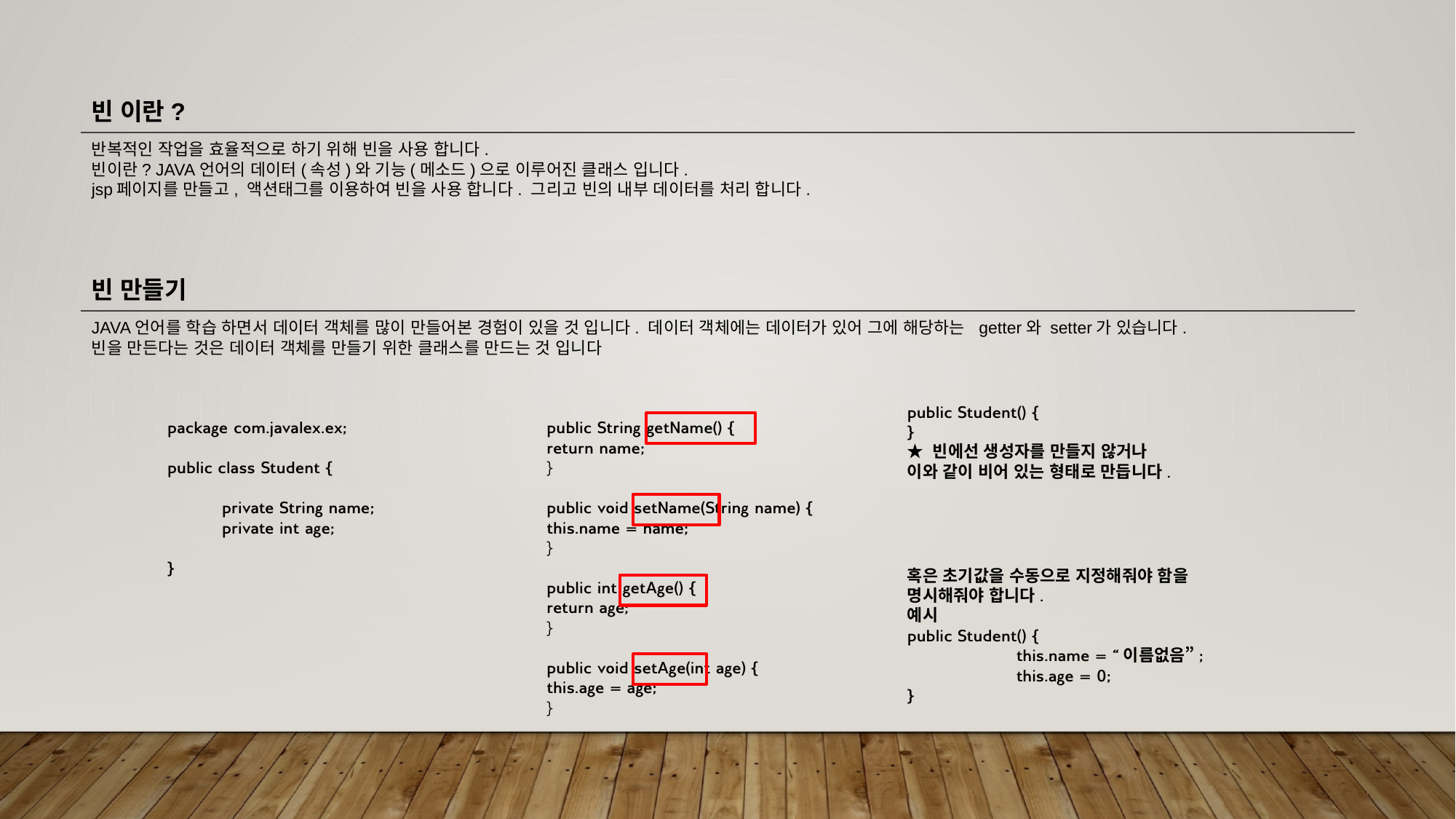

빈 이란?
반복적인 작업을 효율적으로 하기 위해 빈을 사용 합니다.
빈이란? JAVA언어의 데이터(속성)와 기능(메소드)으로 이루어진 클래스 입니다.
jsp페이지를 만들고, 액션태그를 이용하여 빈을 사용 합니다. 그리고 빈의 내부 데이터를 처리 합니다.
빈 만들기
JAVA언어를 학습 하면서 데이터 객체를 많이 만들어본 경험이 있을 것 입니다. 데이터 객체에는 데이터가 있어 그에 해당하는  getter와 setter가 있습니다.
빈을 만든다는 것은 데이터 객체를 만들기 위한 클래스를 만드는 것 입니다
public Student() {
}
★ 빈에선 생성자를 만들지 않거나
이와 같이 비어 있는 형태로 만듭니다.
package com.javalex.ex;

public class Student {

private String name;
private int age;

}
public String getName() {
return name;
}

public void setName(String name) {
this.name = name;
}

public int getAge() {
return age;
}

public void setAge(int age) {
this.age = age;
}

혹은 초기값을 수동으로 지정해줘야 함을
명시해줘야 합니다.
예시
public Student() {
	this.name = “이름없음”;
	this.age = 0;
}